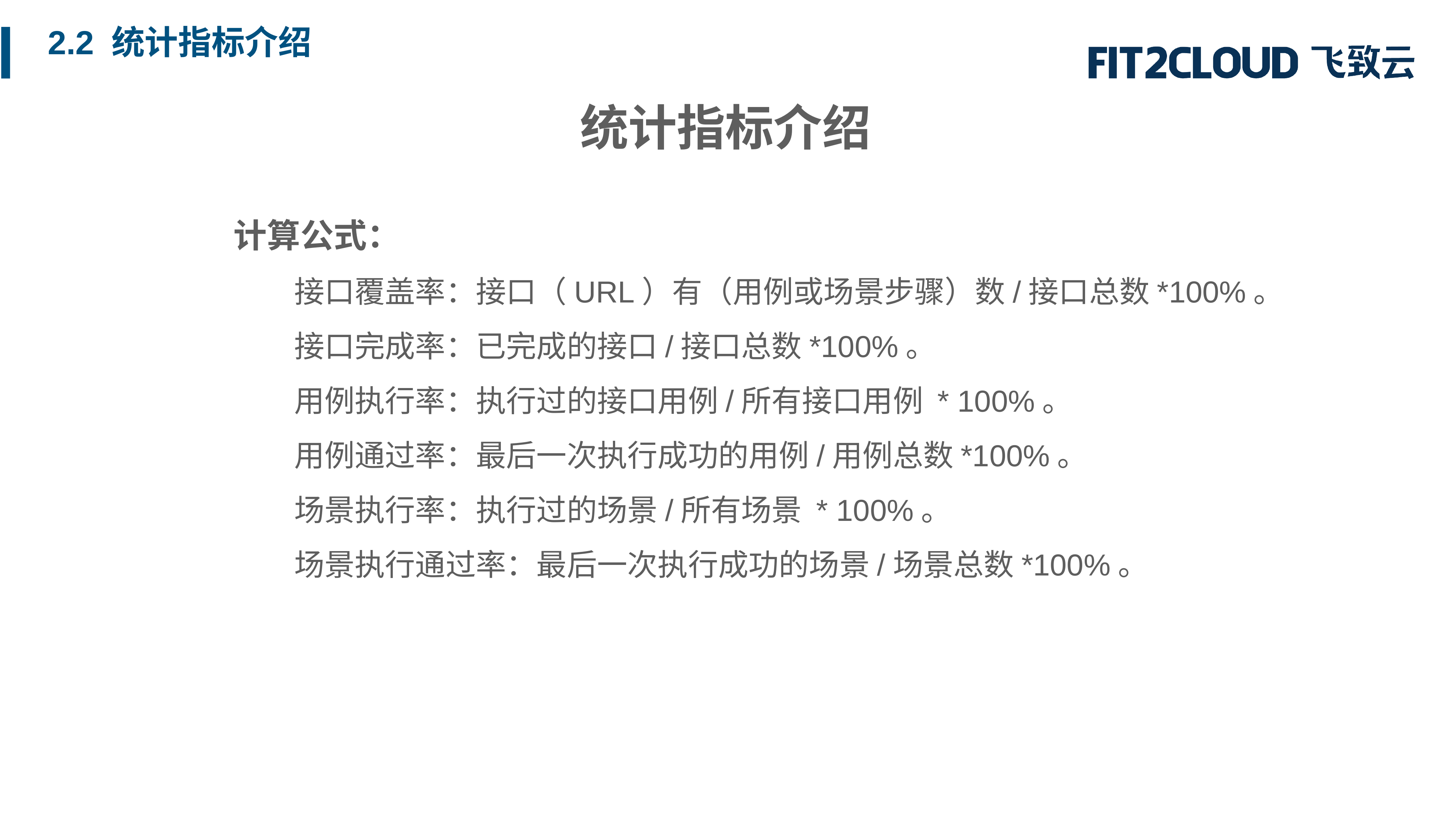

2.2 统计指标介绍

统计指标介绍
计算公式：
接口覆盖率：接口（URL）有（用例或场景步骤）数/接口总数*100%。
接口完成率：已完成的接口/接口总数*100%。
用例执行率：执行过的接口用例/所有接口用例 * 100%。
用例通过率：最后一次执行成功的用例/用例总数*100%。
场景执行率：执行过的场景/所有场景 * 100%。
场景执行通过率：最后一次执行成功的场景/场景总数*100%。